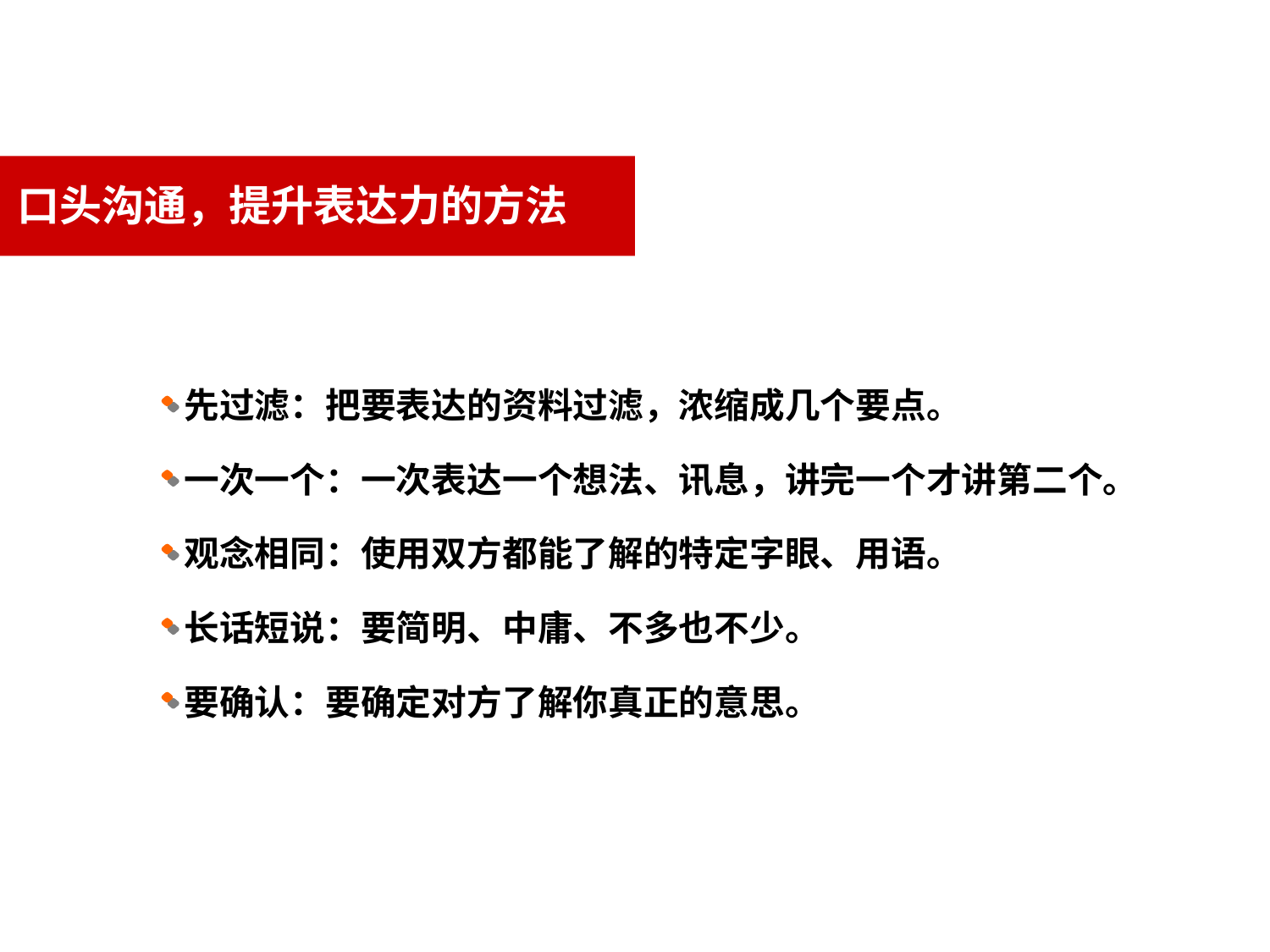

口头沟通，提升表达力的方法
先过滤：把要表达的资料过滤，浓缩成几个要点。
一次一个：一次表达一个想法、讯息，讲完一个才讲第二个。
观念相同：使用双方都能了解的特定字眼、用语。
长话短说：要简明、中庸、不多也不少。
要确认：要确定对方了解你真正的意思。